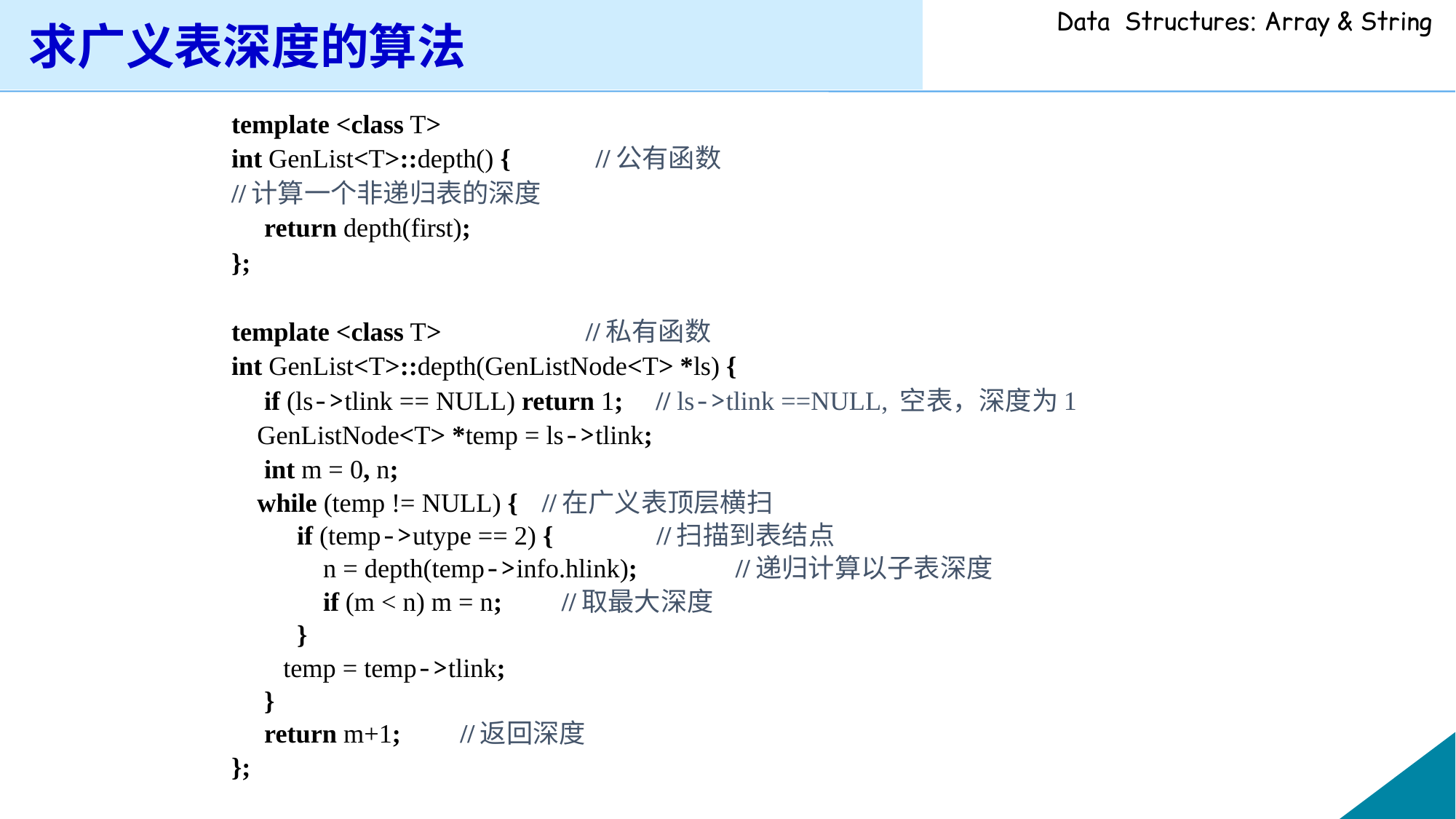

# 求广义表深度的算法
template <class T>
int GenList<T>::depth() {             //公有函数
//计算一个非递归表的深度
     return depth(first);
};

template <class T>                      //私有函数
int GenList<T>::depth(GenListNode<T> *ls) {
     if (ls->tlink == NULL) return 1;     // ls->tlink ==NULL, 空表，深度为1
	GenListNode<T> *temp = ls->tlink;
     int m = 0, n;
 	while (temp != NULL) {	//在广义表顶层横扫
          if (temp->utype == 2) {	   //扫描到表结点
              n = depth(temp->info.hlink);               //递归计算以子表深度
              if (m < n) m = n;	   //取最大深度
          }
	    temp = temp->tlink;
     }
     return m+1;			  //返回深度
};